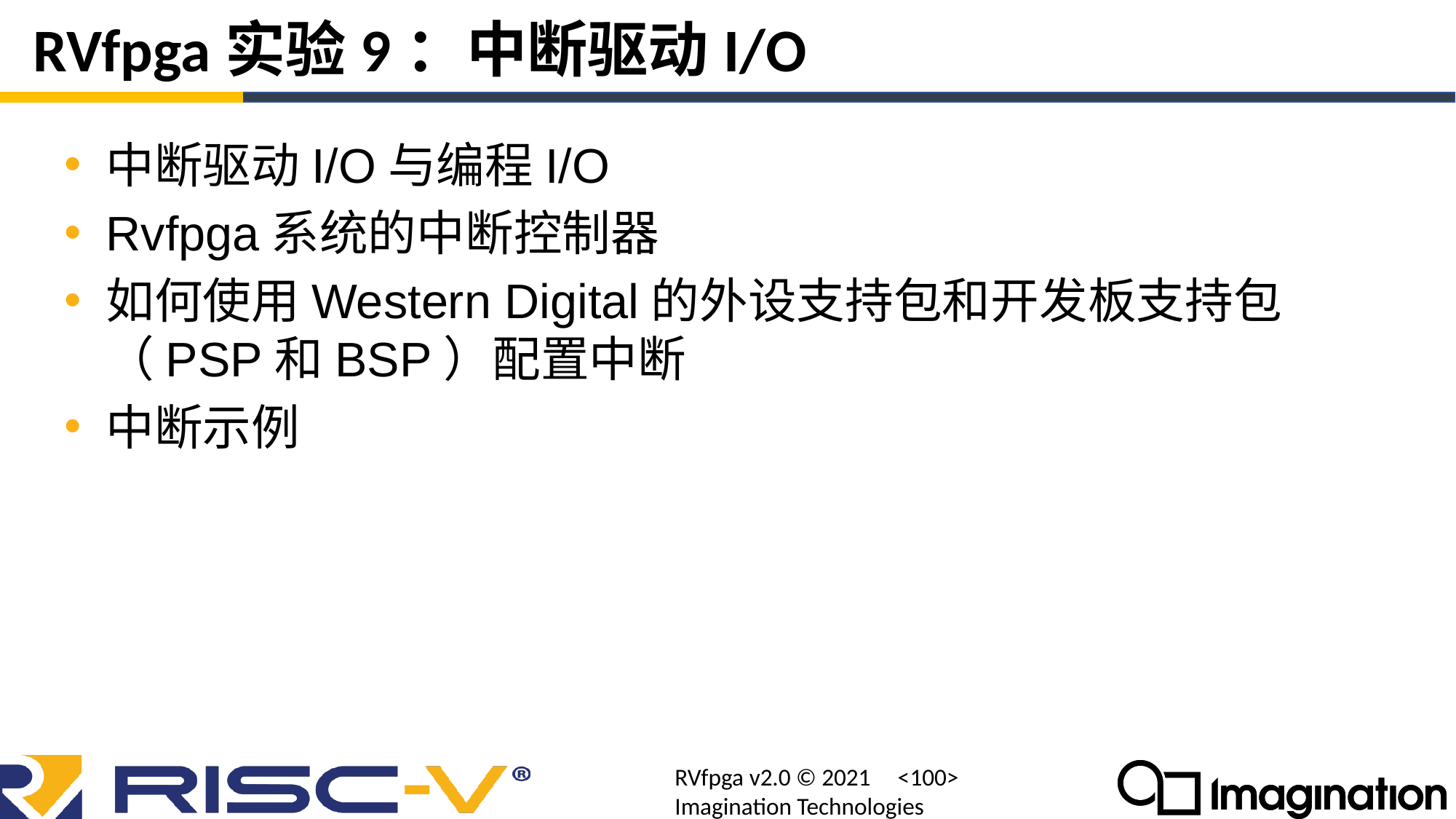

# RVfpga实验9：中断驱动I/O
中断驱动I/O与编程I/O
Rvfpga系统的中断控制器
如何使用Western Digital的外设支持包和开发板支持包（PSP和BSP）配置中断
中断示例